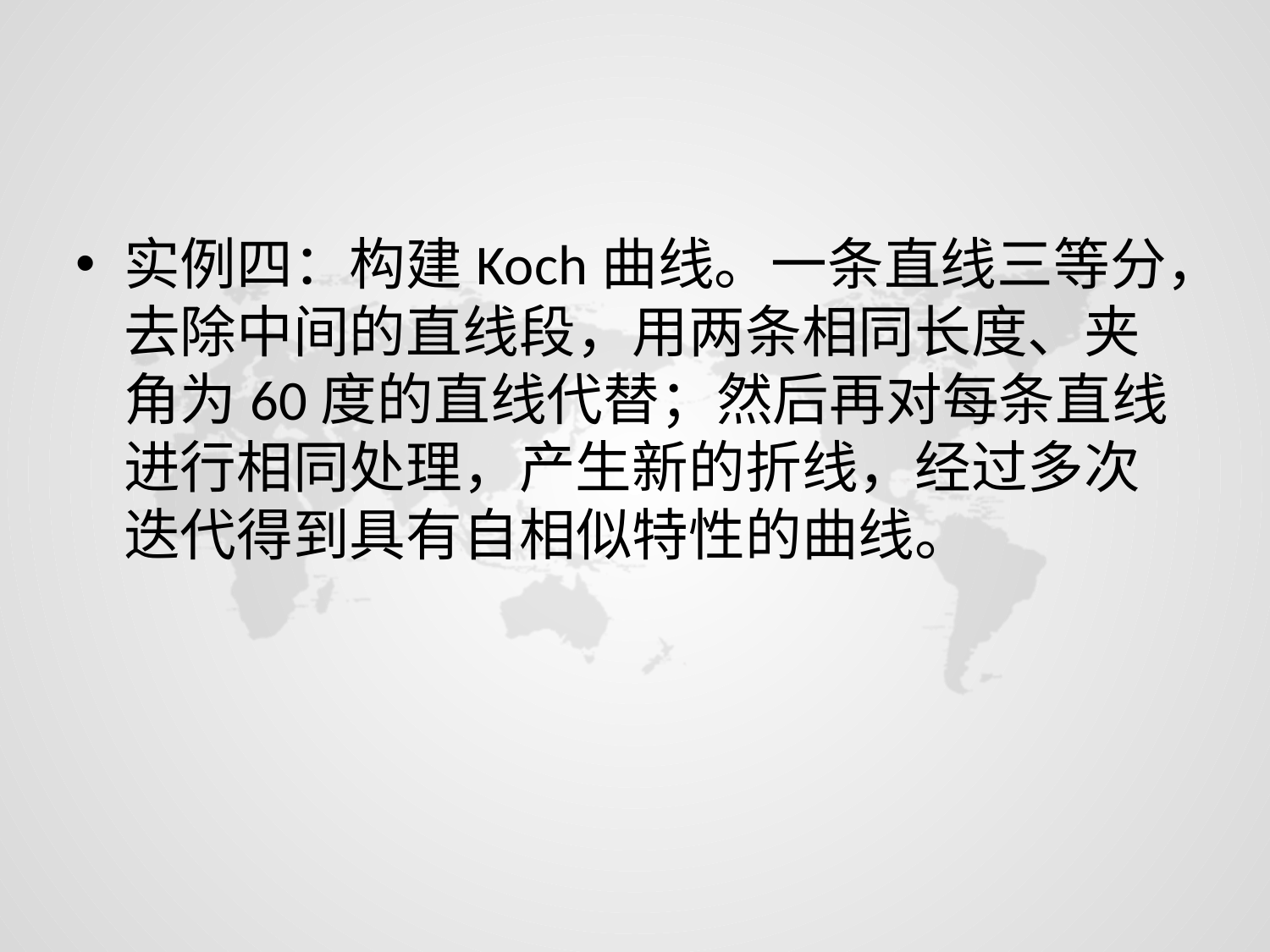

#
实例四：构建Koch曲线。一条直线三等分，去除中间的直线段，用两条相同长度、夹角为60度的直线代替；然后再对每条直线进行相同处理，产生新的折线，经过多次迭代得到具有自相似特性的曲线。